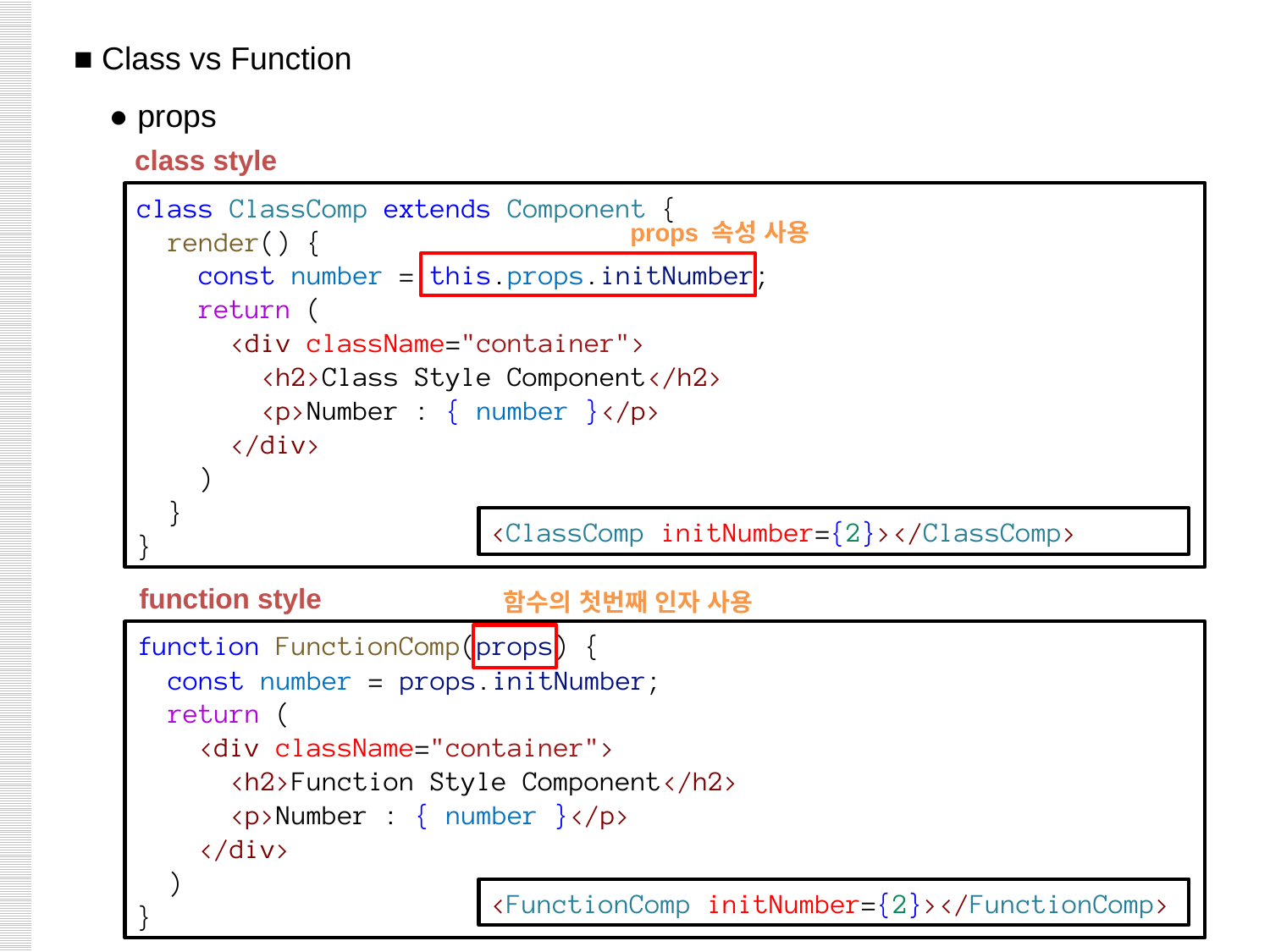

■ Class vs Function
    ● props
class style
class ClassComp extends Component {
  render() {
    const number = this.props.initNumber;
    return (
      <div className="container">
        <h2>Class Style Component</h2>
        <p>Number : { number }</p>
      </div>
    )
  }
}
props 속성 사용

<ClassComp initNumber={2}></ClassComp>
function style
함수의 첫번째 인자 사용
function FunctionComp(props) {
  const number = props.initNumber;
  return (
    <div className="container">
      <h2>Function Style Component</h2>
      <p>Number : { number }</p>
    </div>
  )
}

<FunctionComp initNumber={2}></FunctionComp>